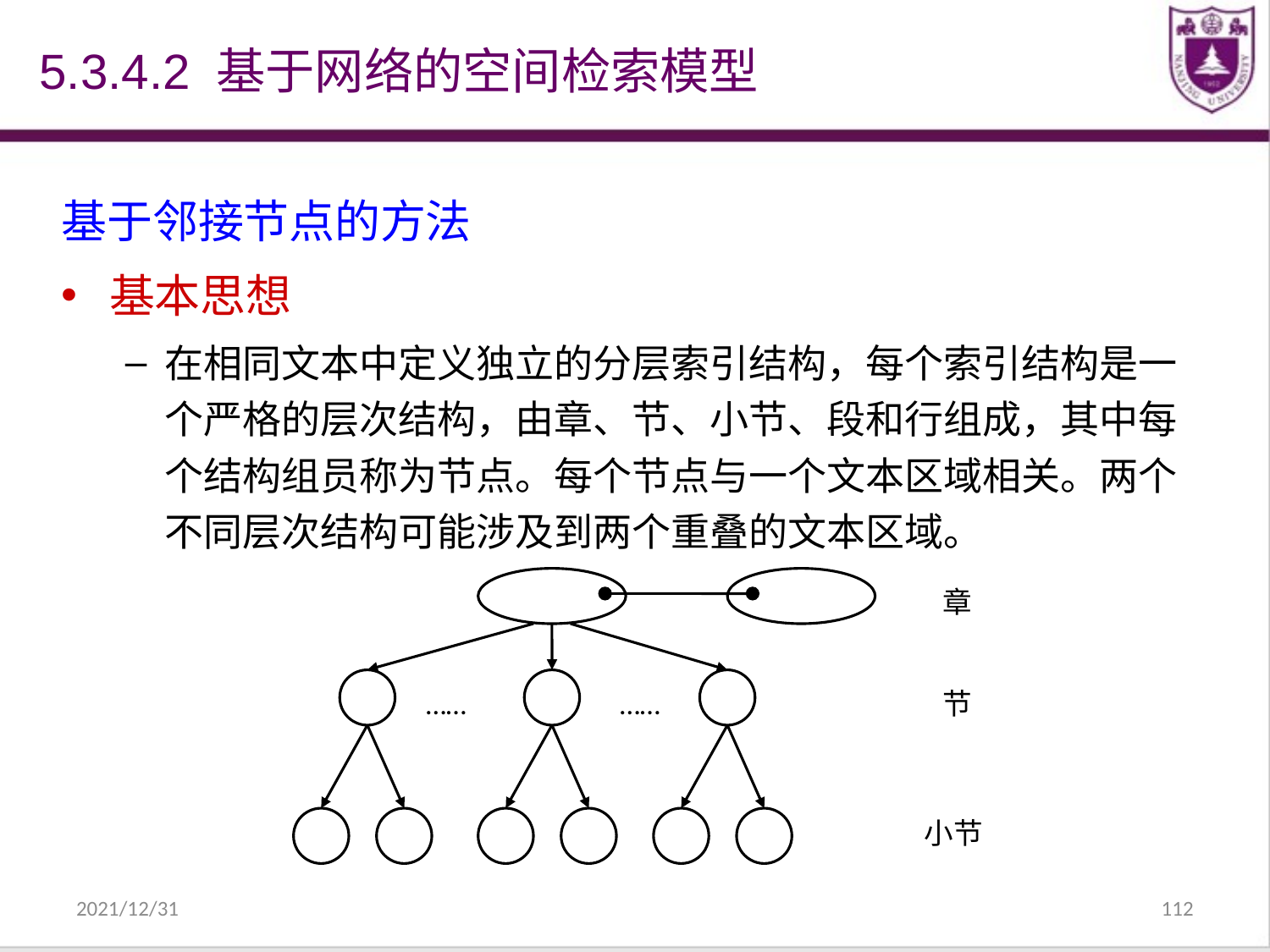

# 5.3.4.2 基于网络的空间检索模型
基于邻接节点的方法
基本思想
在相同文本中定义独立的分层索引结构，每个索引结构是一个严格的层次结构，由章、节、小节、段和行组成，其中每个结构组员称为节点。每个节点与一个文本区域相关。两个不同层次结构可能涉及到两个重叠的文本区域。

章

……
……
节

小节
2021/12/31
112